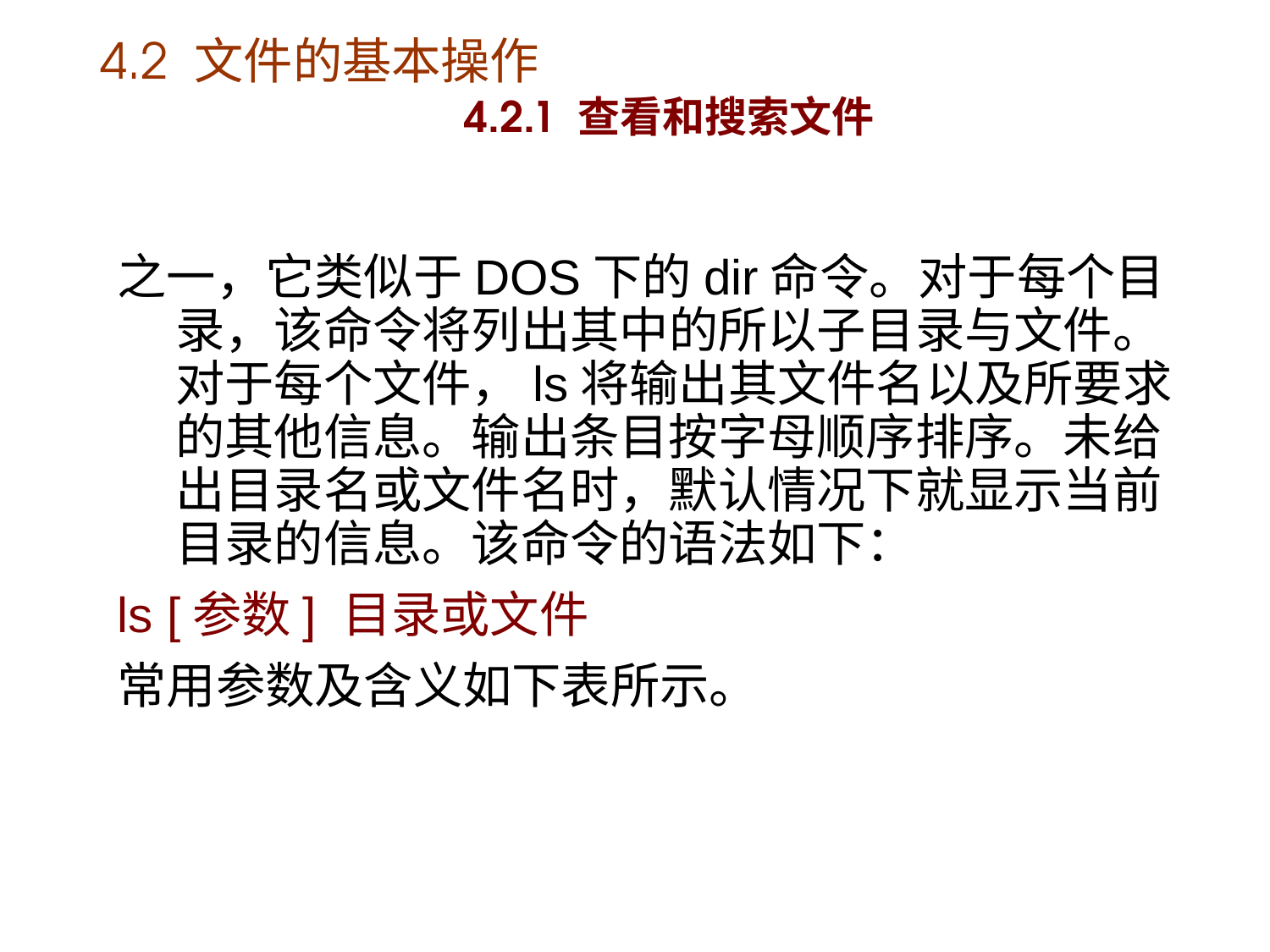

# 4.2 文件的基本操作 4.2.1 查看和搜索文件
之一，它类似于DOS下的dir命令。对于每个目录，该命令将列出其中的所以子目录与文件。对于每个文件，ls将输出其文件名以及所要求的其他信息。输出条目按字母顺序排序。未给出目录名或文件名时，默认情况下就显示当前目录的信息。该命令的语法如下：
ls [参数] 目录或文件
常用参数及含义如下表所示。